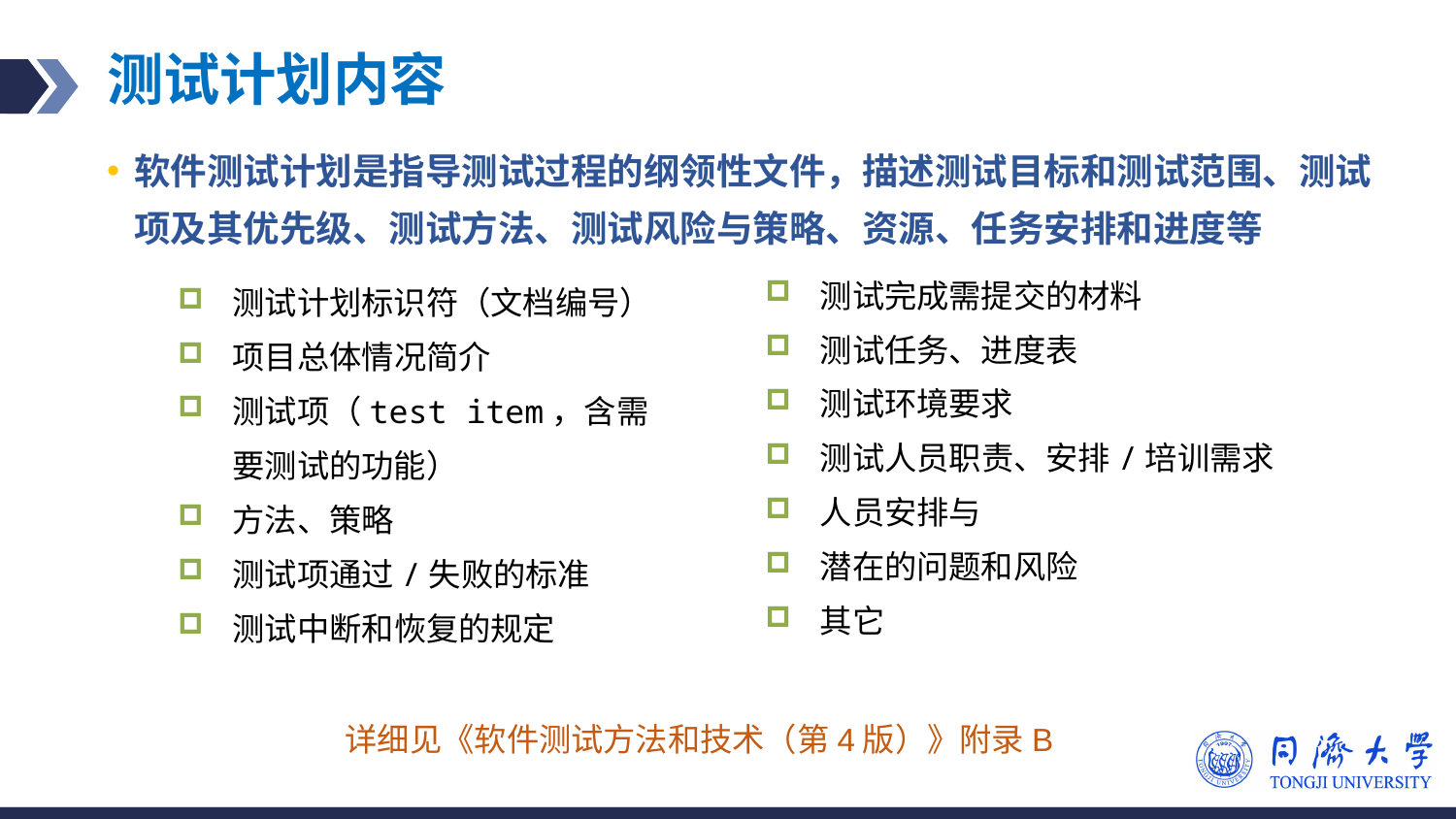

# 测试计划内容
软件测试计划是指导测试过程的纲领性文件，描述测试目标和测试范围、测试项及其优先级、测试方法、测试风险与策略、资源、任务安排和进度等
测试计划标识符（文档编号）
项目总体情况简介
测试项（test item，含需要测试的功能）
方法、策略
测试项通过/失败的标准
测试中断和恢复的规定
测试完成需提交的材料
测试任务、进度表
测试环境要求
测试人员职责、安排/培训需求
人员安排与
潜在的问题和风险
其它
详细见《软件测试方法和技术（第4版）》附录B